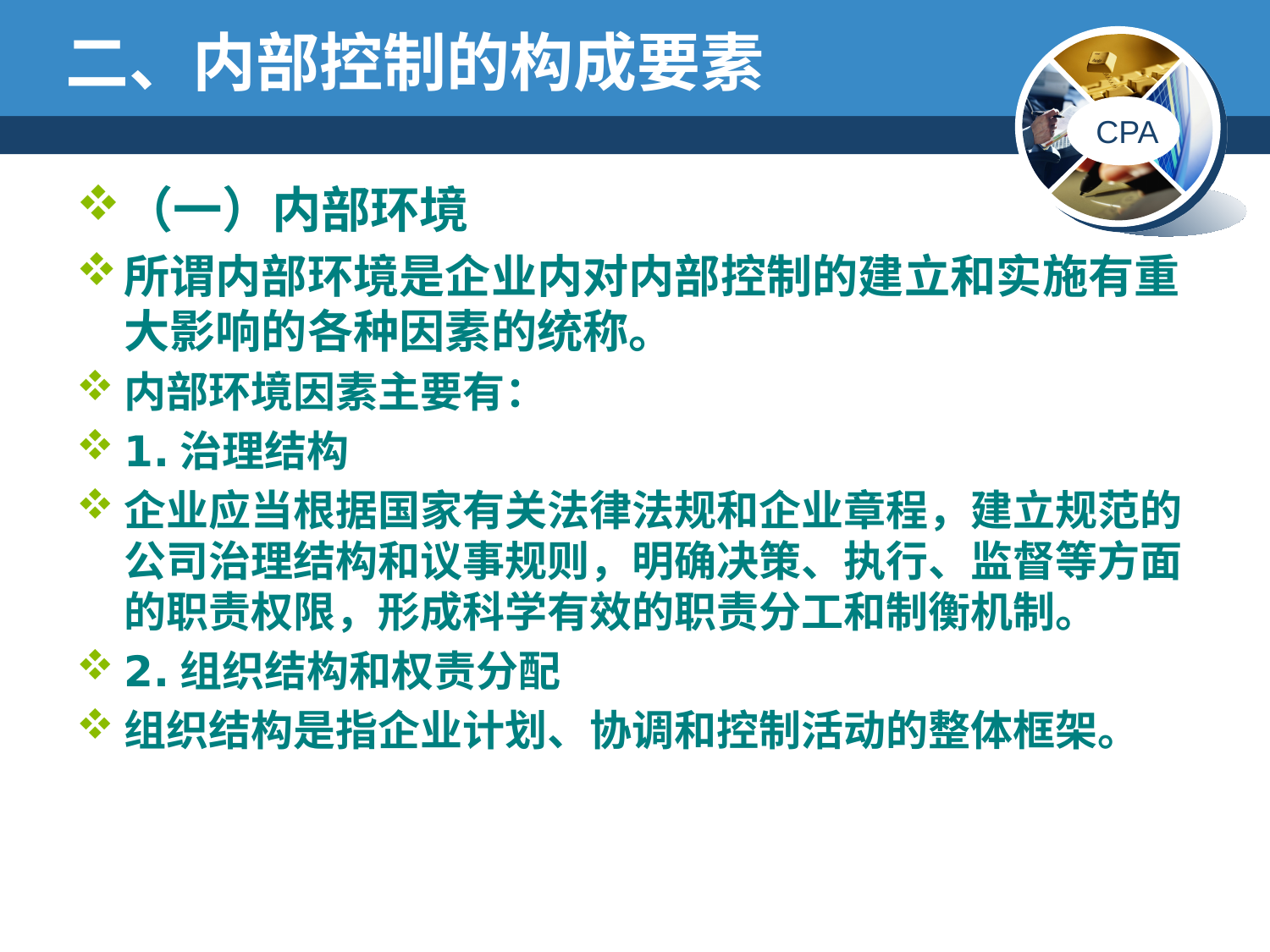

# 二、内部控制的构成要素
（一）内部环境
所谓内部环境是企业内对内部控制的建立和实施有重大影响的各种因素的统称。
内部环境因素主要有：
1.治理结构
企业应当根据国家有关法律法规和企业章程，建立规范的公司治理结构和议事规则，明确决策、执行、监督等方面的职责权限，形成科学有效的职责分工和制衡机制。
2.组织结构和权责分配
组织结构是指企业计划、协调和控制活动的整体框架。